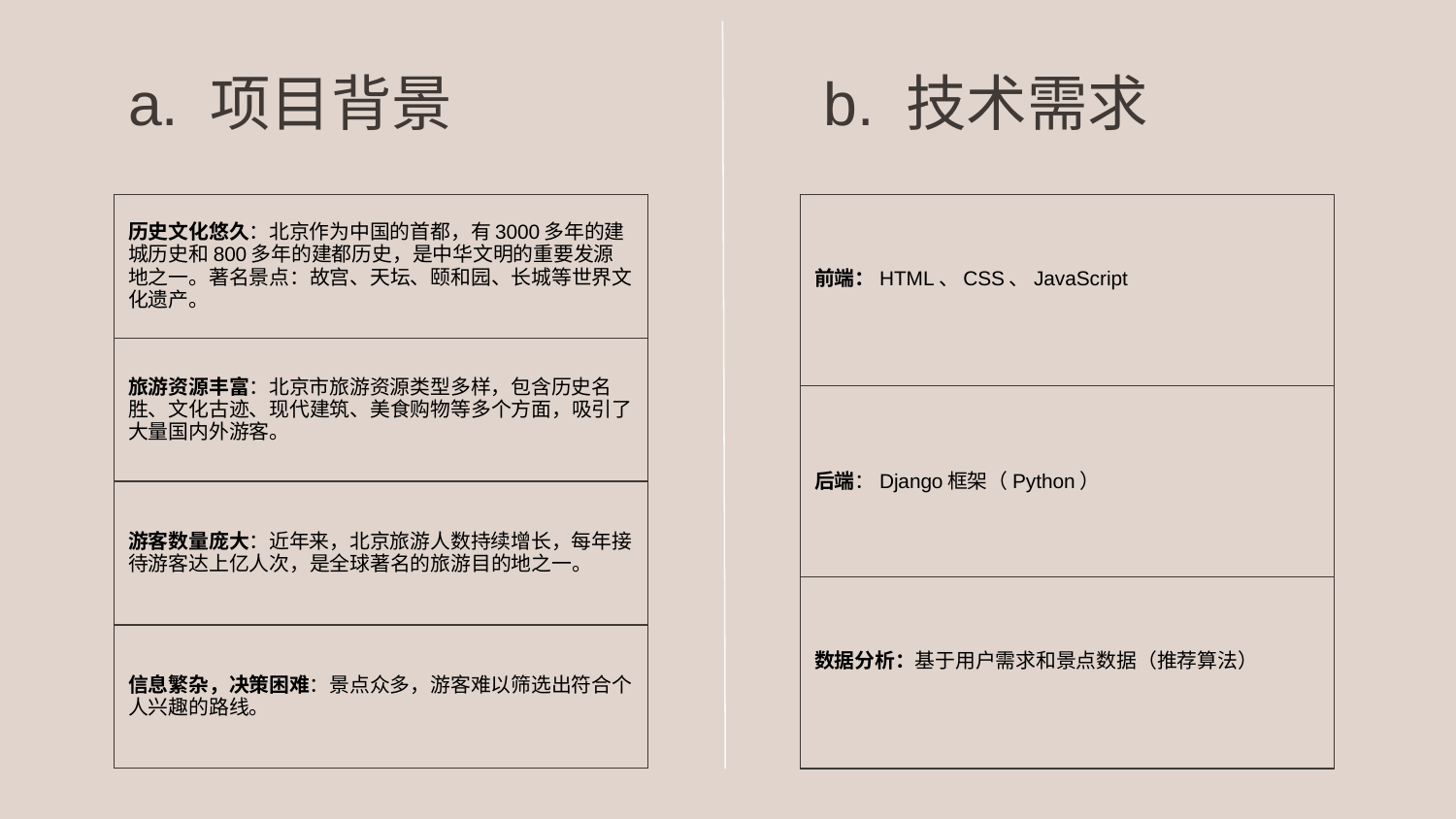

# a. 项目背景
b. 技术需求
| 历史文化悠久：北京作为中国的首都，有3000多年的建城历史和800多年的建都历史，是中华文明的重要发源地之一。著名景点：故宫、天坛、颐和园、长城等世界文化遗产。 |
| --- |
| 旅游资源丰富：北京市旅游资源类型多样，包含历史名胜、文化古迹、现代建筑、美食购物等多个方面，吸引了大量国内外游客。 |
| 游客数量庞大：近年来，北京旅游人数持续增长，每年接待游客达上亿人次，是全球著名的旅游目的地之一。 |
| 信息繁杂，决策困难：景点众多，游客难以筛选出符合个人兴趣的路线。 |
| 前端：HTML、CSS、JavaScript |
| --- |
| 后端：Django框架（Python） |
| 数据分析：基于用户需求和景点数据（推荐算法） |